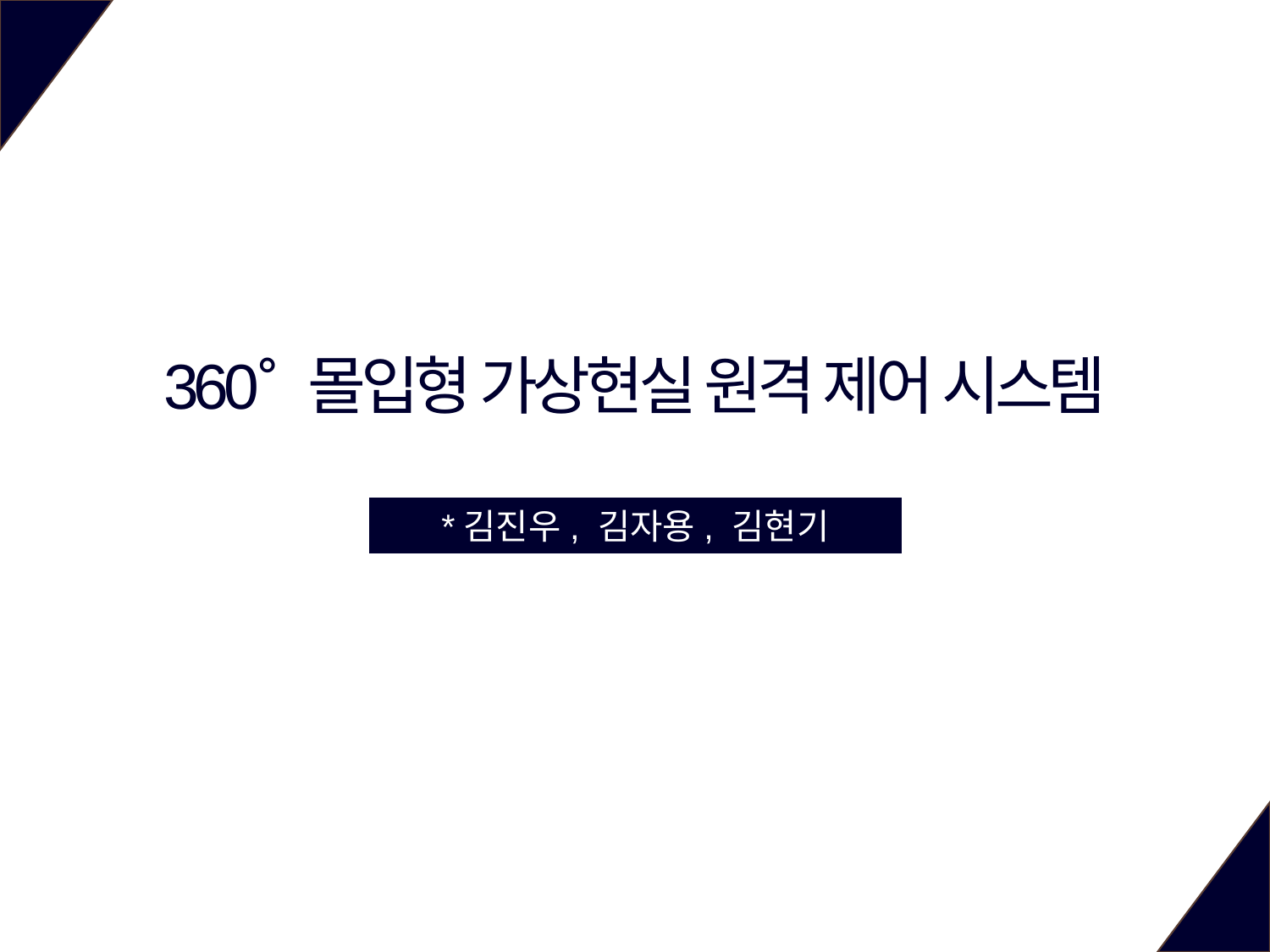

360˚ 몰입형 가상현실 원격 제어 시스템
*김진우, 김자용, 김현기